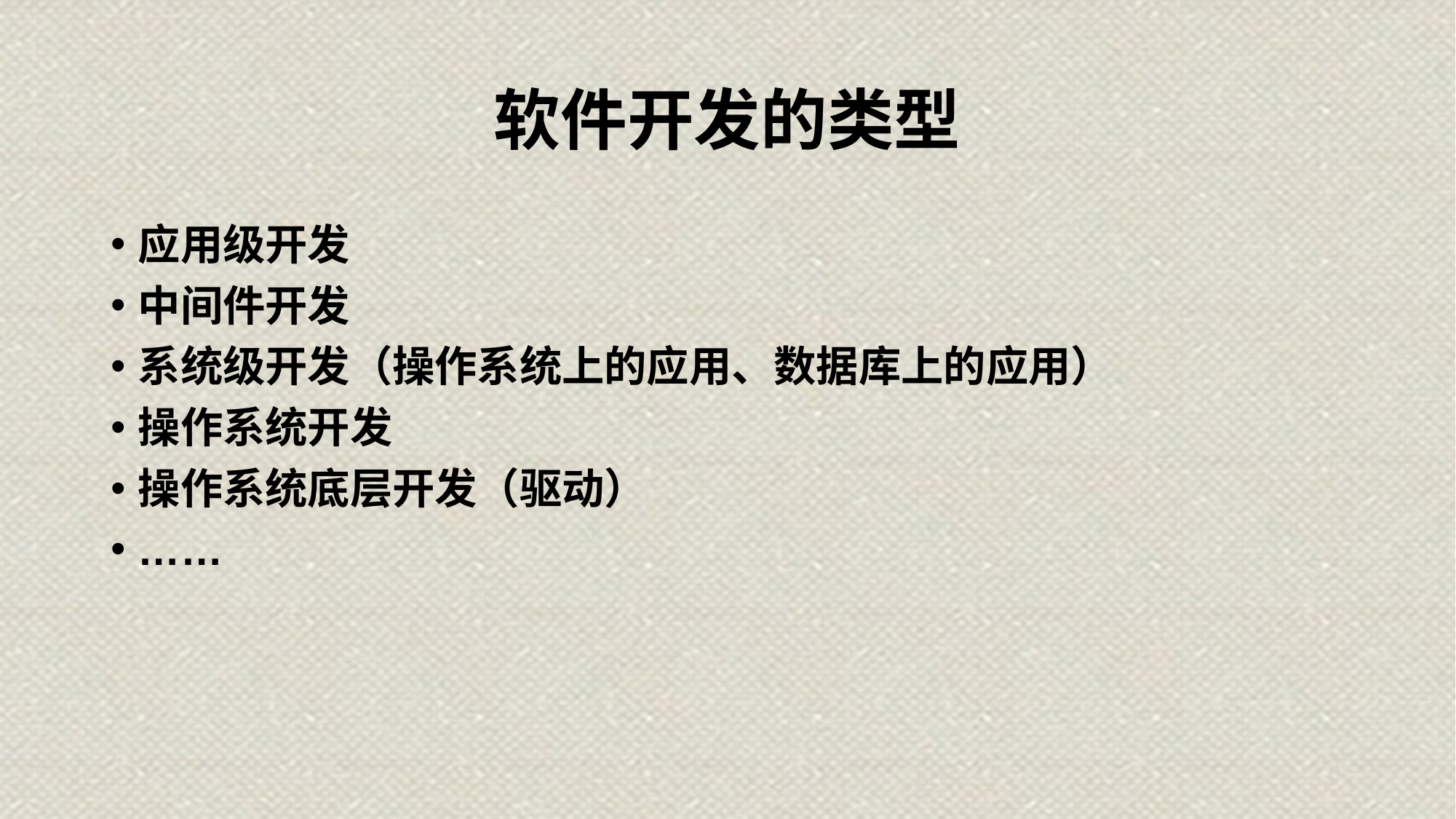

# 软件开发的类型
应用级开发
中间件开发
系统级开发（操作系统上的应用、数据库上的应用）
操作系统开发
操作系统底层开发（驱动）
……